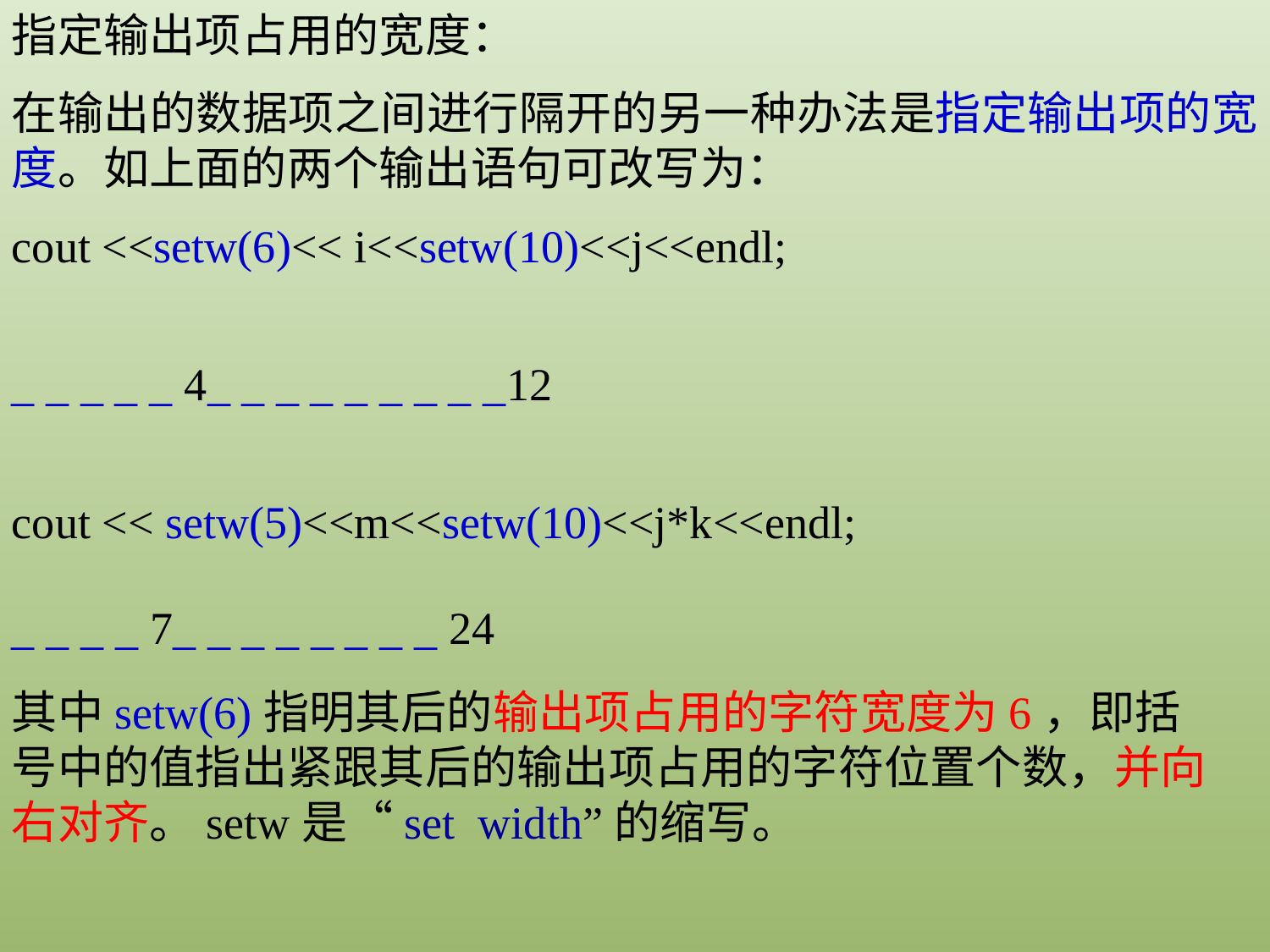

指定输出项占用的宽度：
在输出的数据项之间进行隔开的另一种办法是指定输出项的宽度。如上面的两个输出语句可改写为：
cout <<setw(6)<< i<<setw(10)<<j<<endl;
_ _ _ _ _ 4_ _ _ _ _ _ _ _ _12
cout << setw(5)<<m<<setw(10)<<j*k<<endl;
_ _ _ _ 7_ _ _ _ _ _ _ _ 24
其中setw(6)指明其后的输出项占用的字符宽度为6，即括号中的值指出紧跟其后的输出项占用的字符位置个数，并向右对齐。setw是“set  width”的缩写。
87